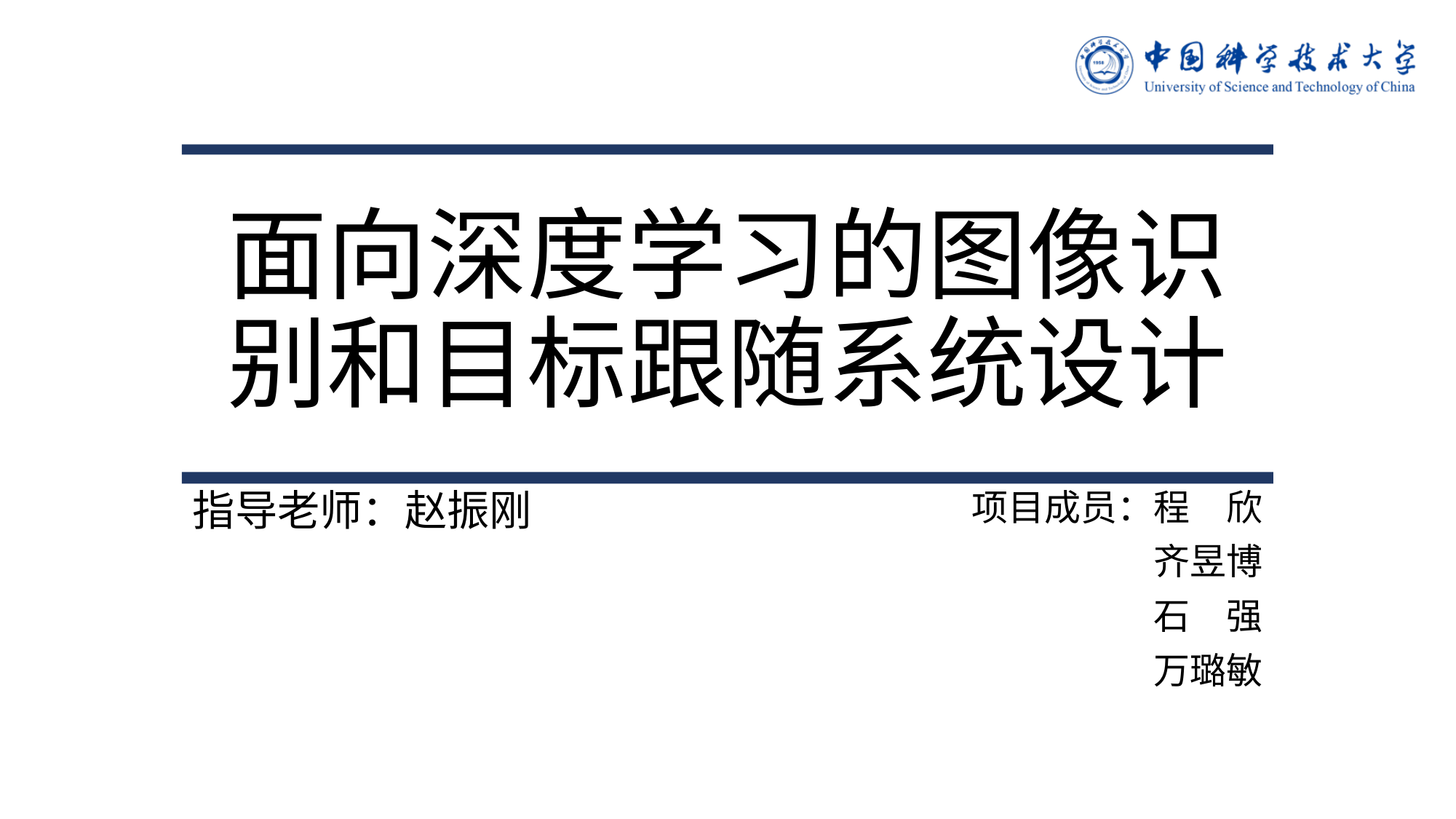

# 面向深度学习的图像识别和目标跟随系统设计
项目成员：程　欣
　　　　　齐昱博
　　　　　石　强
　　　　　万璐敏
指导老师：赵振刚